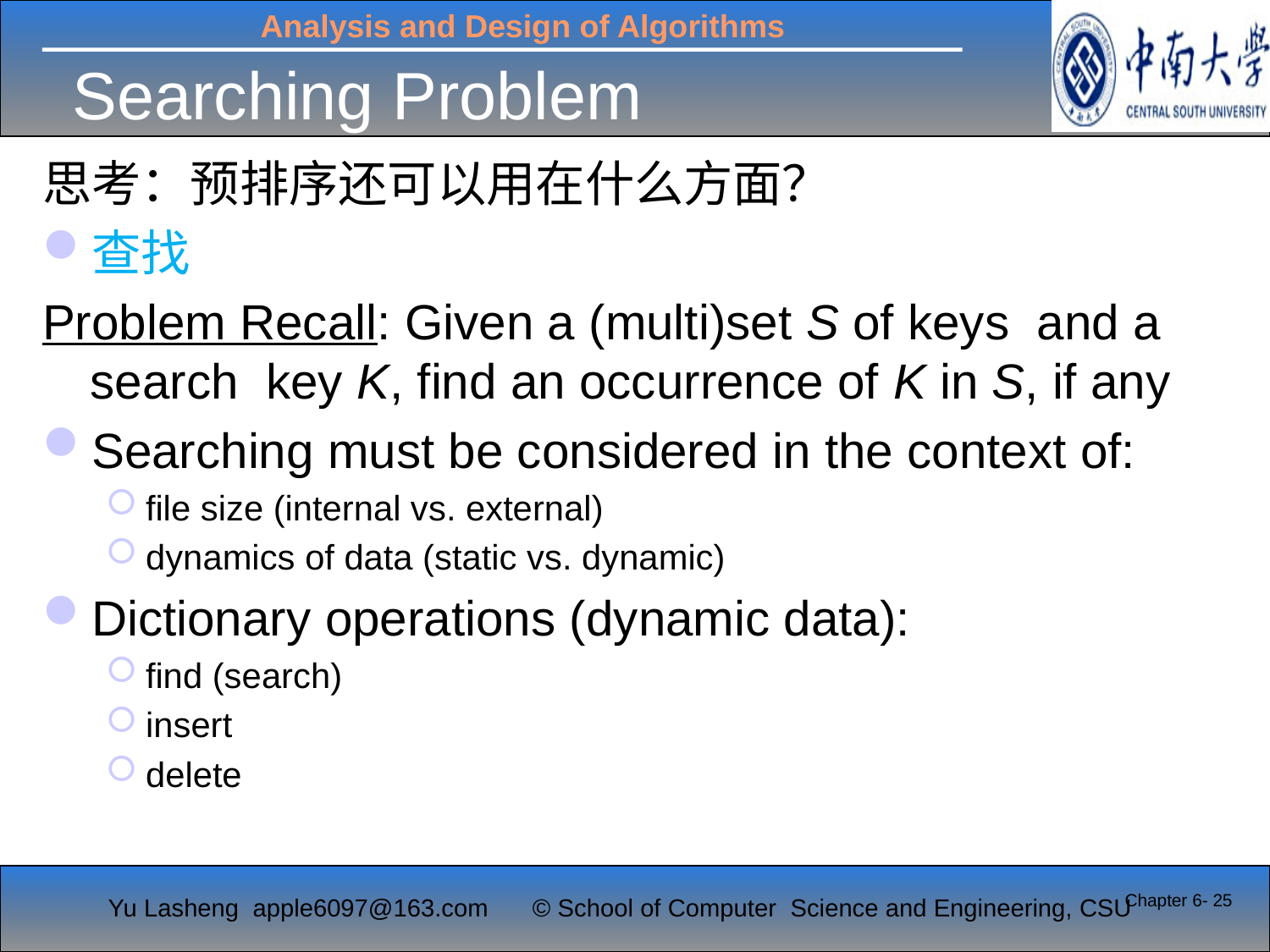

# Searching Problem
思考：预排序还可以用在什么方面？
查找
Problem Recall: Given a (multi)set S of keys  and a search  key K, find an occurrence of K in S, if any
Searching must be considered in the context of:
file size (internal vs. external)
dynamics of data (static vs. dynamic)
Dictionary operations (dynamic data):
find (search)
insert
delete

Chapter 6- 25